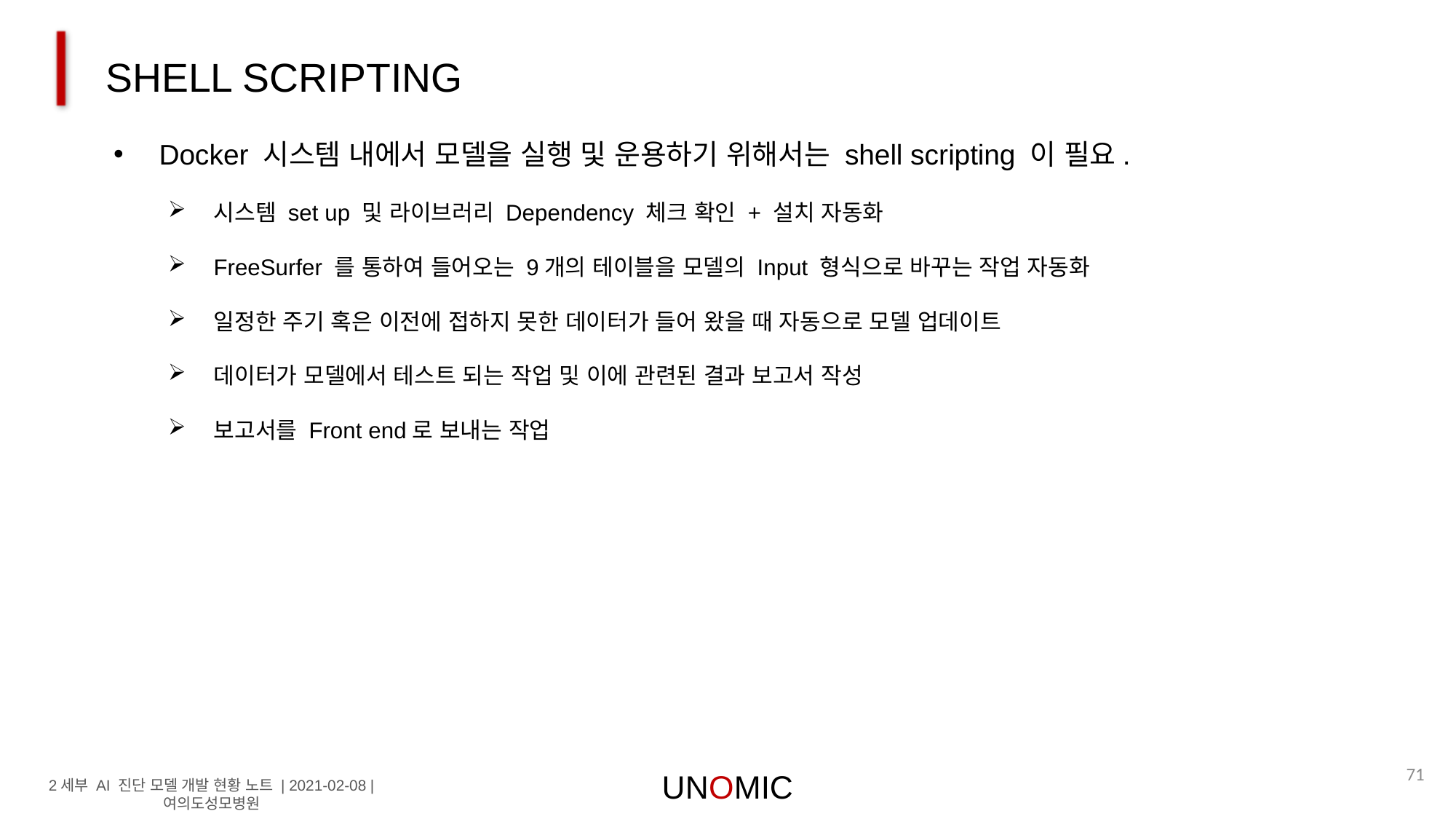

SHELL SCRIPTING
Docker 시스템 내에서 모델을 실행 및 운용하기 위해서는 shell scripting 이 필요.
시스템 set up 및 라이브러리 Dependency 체크 확인 + 설치 자동화
FreeSurfer 를 통하여 들어오는 9개의 테이블을 모델의 Input 형식으로 바꾸는 작업 자동화
일정한 주기 혹은 이전에 접하지 못한 데이터가 들어 왔을 때 자동으로 모델 업데이트
데이터가 모델에서 테스트 되는 작업 및 이에 관련된 결과 보고서 작성
보고서를 Front end로 보내는 작업

71
UNOMIC
2세부 AI 진단 모델 개발 현황 노트 | 2021-02-08 | 여의도성모병원